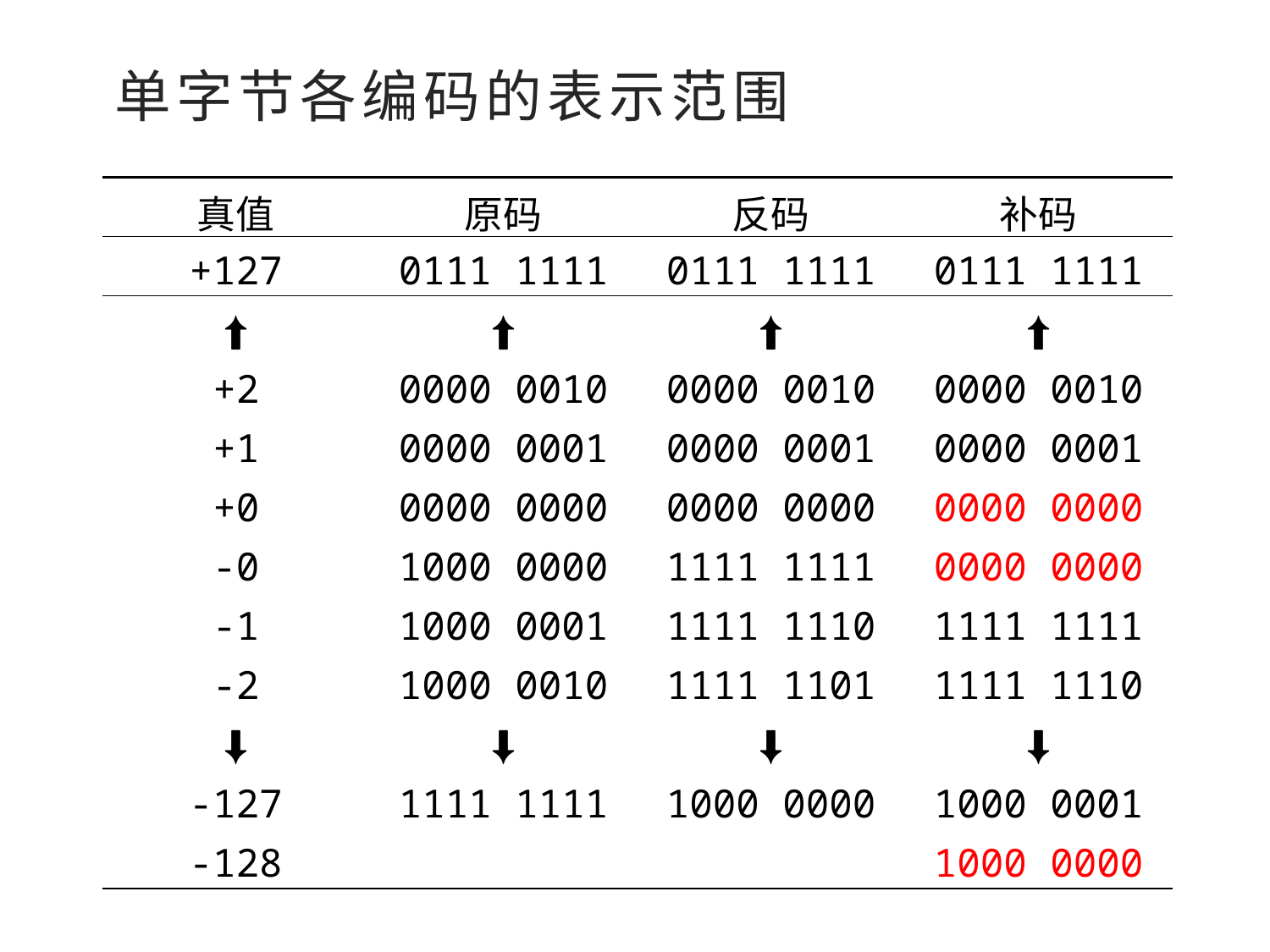

单字节各编码的表示范围
| 真值 | 原码 | 反码 | 补码 |
| --- | --- | --- | --- |
| +127 | 0111 1111 | 0111 1111 | 0111 1111 |
| ⬆ | ⬆ | ⬆ | ⬆ |
| +2 | 0000 0010 | 0000 0010 | 0000 0010 |
| +1 | 0000 0001 | 0000 0001 | 0000 0001 |
| +0 | 0000 0000 | 0000 0000 | 0000 0000 |
| -0 | 1000 0000 | 1111 1111 | 0000 0000 |
| -1 | 1000 0001 | 1111 1110 | 1111 1111 |
| -2 | 1000 0010 | 1111 1101 | 1111 1110 |
| ⬇ | ⬇ | ⬇ | ⬇ |
| -127 | 1111 1111 | 1000 0000 | 1000 0001 |
| -128 |  |  | 1000 0000 |